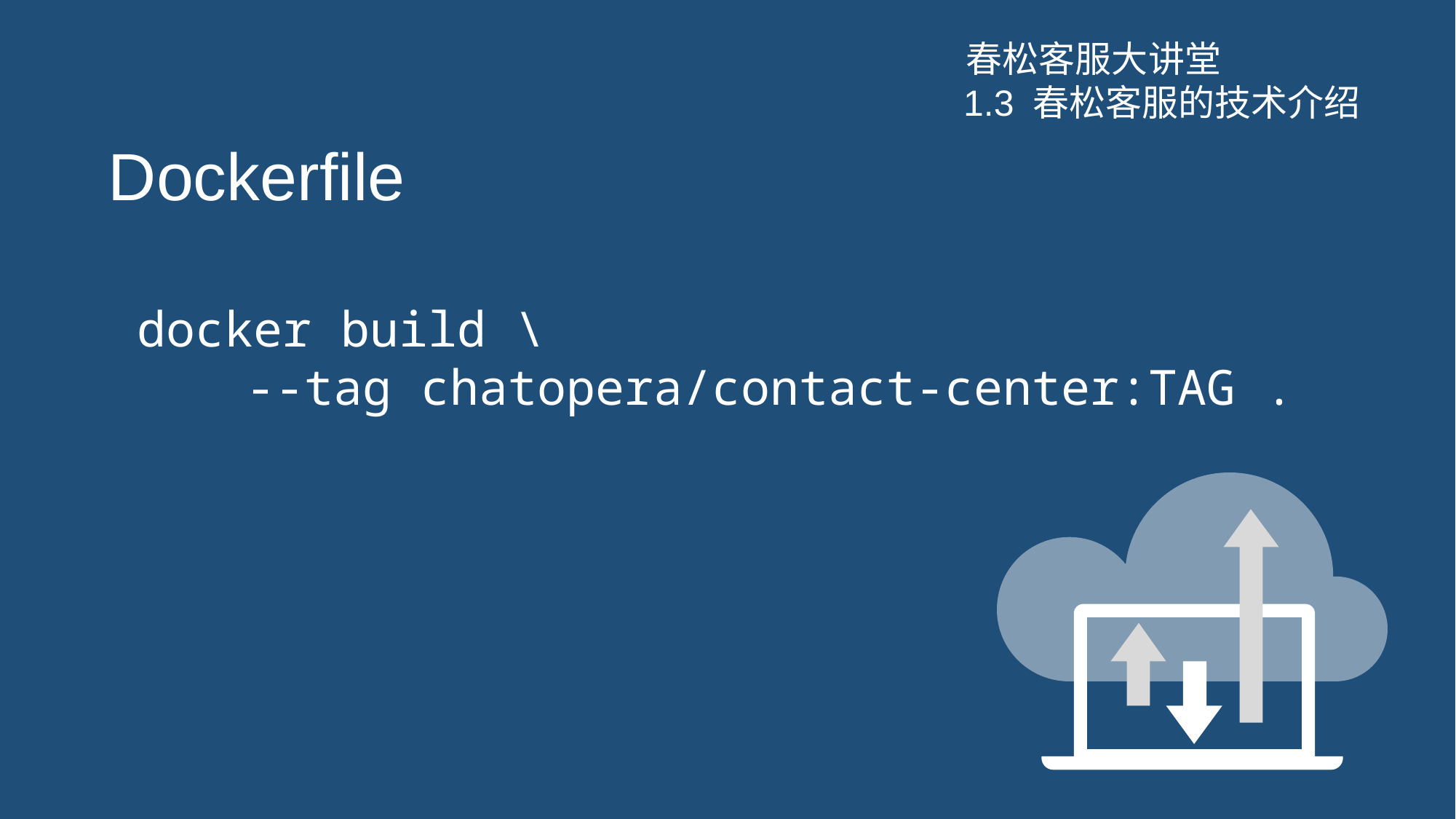

春松客服大讲堂
# Dockerfile
1.3 春松客服的技术介绍
docker build \
	--tag chatopera/contact-center:TAG .